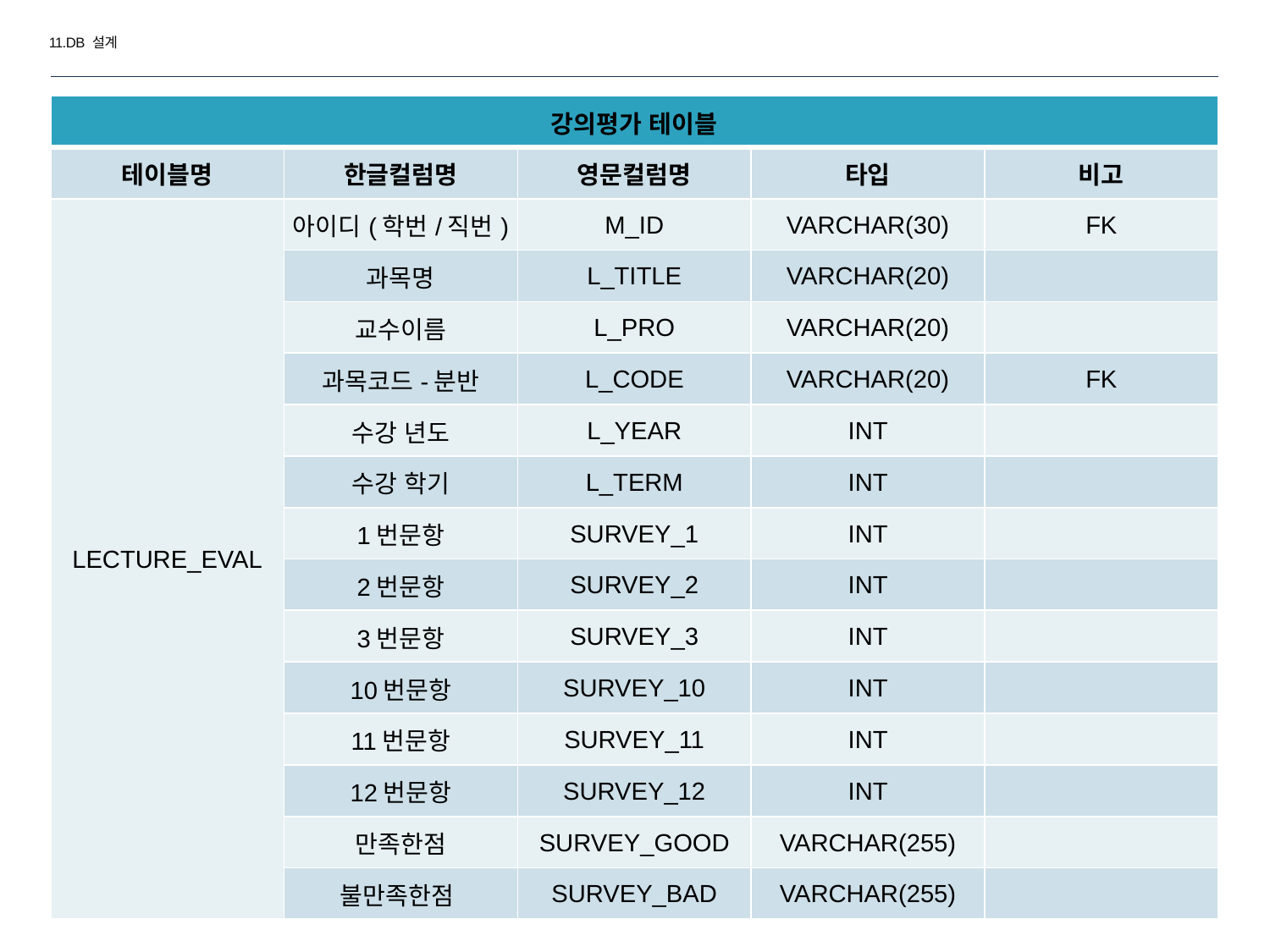

11.DB 설계
| 강의평가 테이블 |  |  |  |  |
| --- | --- | --- | --- | --- |
| 테이블명 | 한글컬럼명 | 영문컬럼명 | 타입 | 비고 |
| LECTURE\_EVAL | 아이디(학번/직번) | M\_ID | VARCHAR(30) | FK |
|  | 과목명 | L\_TITLE | VARCHAR(20) |  |
|  | 교수이름 | L\_PRO | VARCHAR(20) |  |
|  | 과목코드-분반 | L\_CODE | VARCHAR(20) | FK |
|  | 수강 년도 | L\_YEAR | INT |  |
|  | 수강 학기 | L\_TERM | INT |  |
|  | 1번문항 | SURVEY\_1 | INT |  |
|  | 2번문항 | SURVEY\_2 | INT |  |
|  | 3번문항 | SURVEY\_3 | INT |  |
|  | 10번문항 | SURVEY\_10 | INT |  |
|  | 11번문항 | SURVEY\_11 | INT |  |
|  | 12번문항 | SURVEY\_12 | INT |  |
|  | 만족한점 | SURVEY\_GOOD | VARCHAR(255) |  |
|  | 불만족한점 | SURVEY\_BAD | VARCHAR(255) |  |